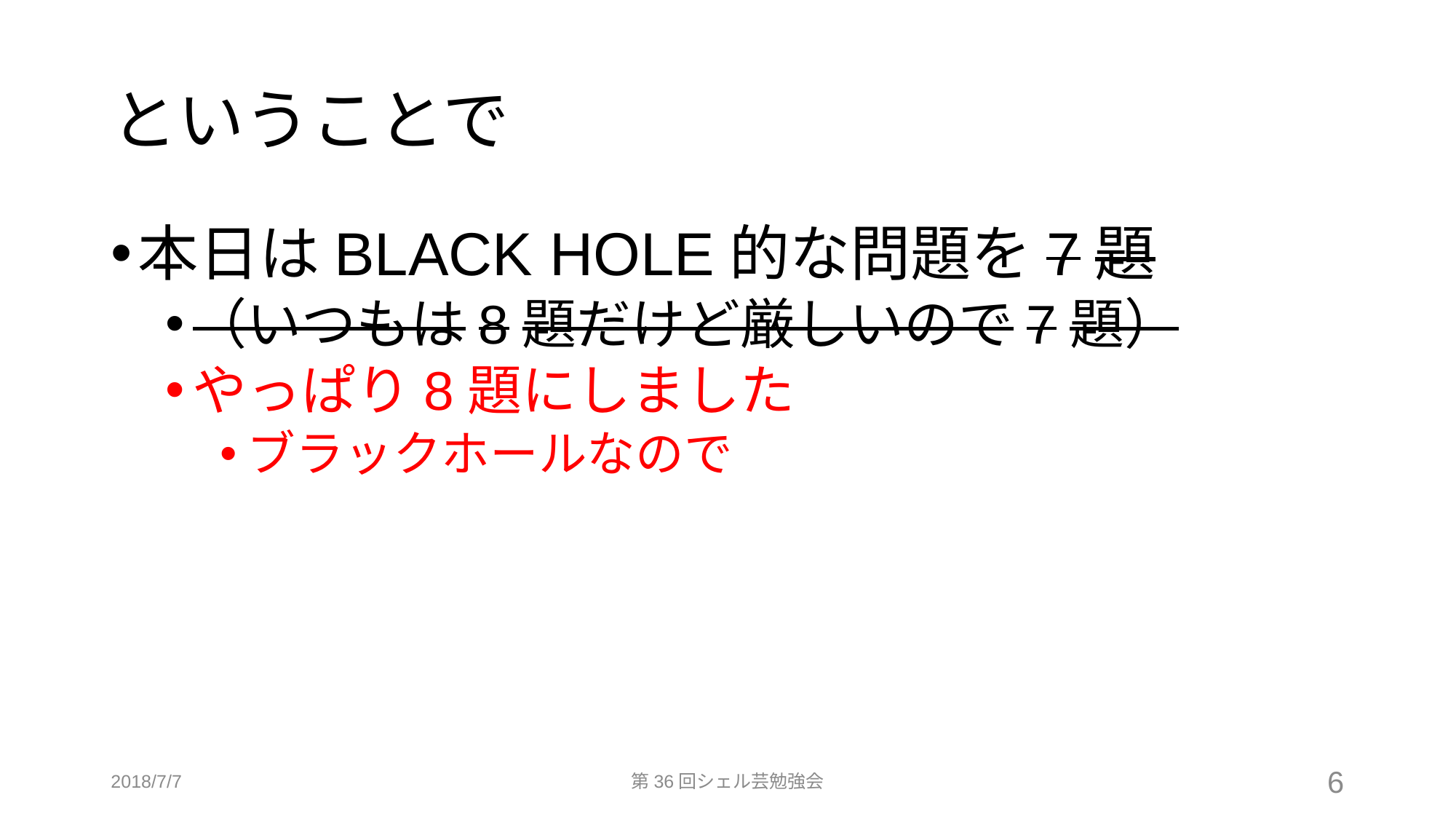

# ということで
本日はBLACK HOLE的な問題を7題
（いつもは8題だけど厳しいので7題）
やっぱり8題にしました
ブラックホールなので
2018/7/7
第36回シェル芸勉強会
6